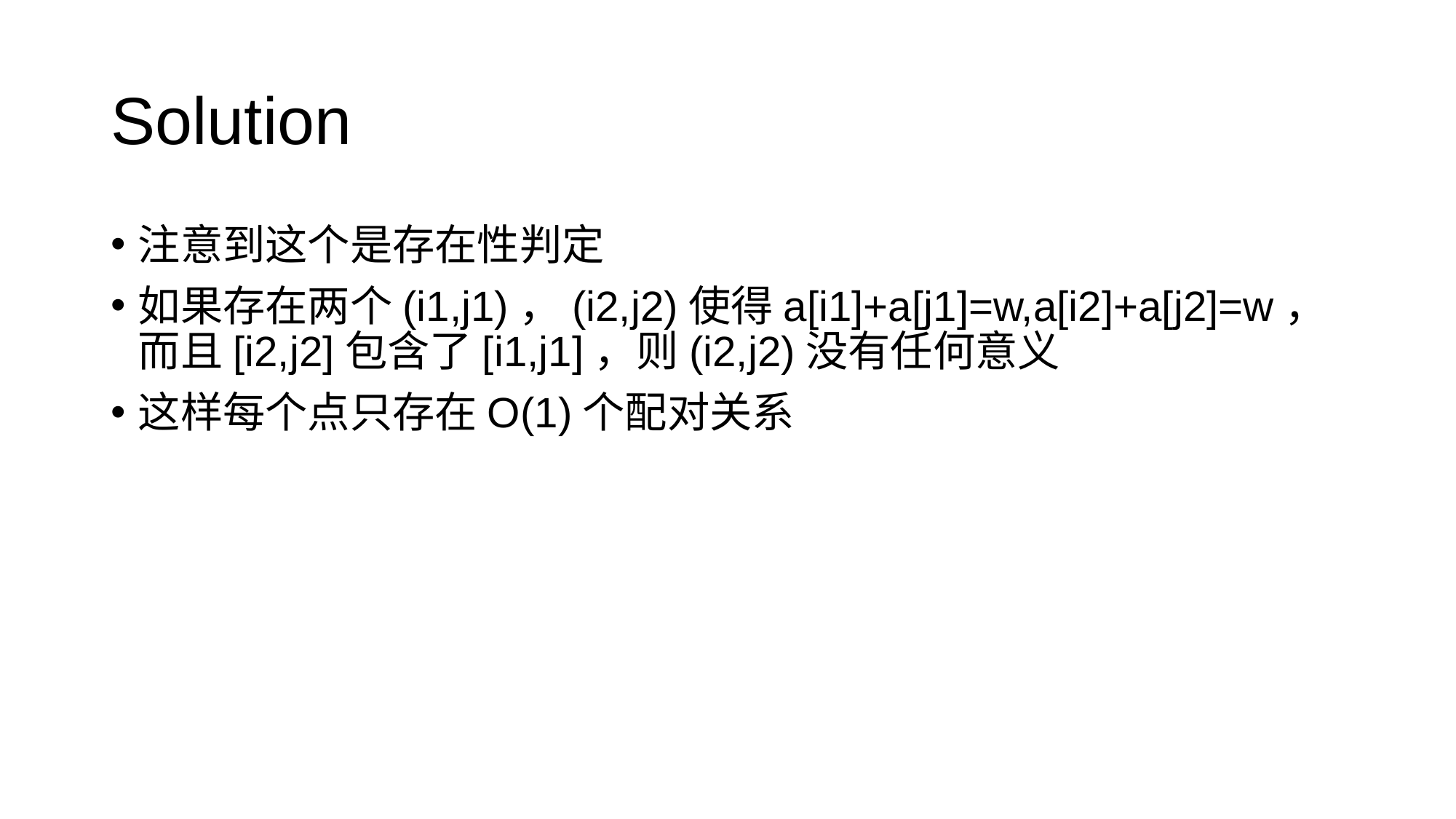

# Solution
注意到这个是存在性判定
如果存在两个(i1,j1)，(i2,j2)使得a[i1]+a[j1]=w,a[i2]+a[j2]=w，而且[i2,j2]包含了[i1,j1]，则(i2,j2)没有任何意义
这样每个点只存在O(1)个配对关系